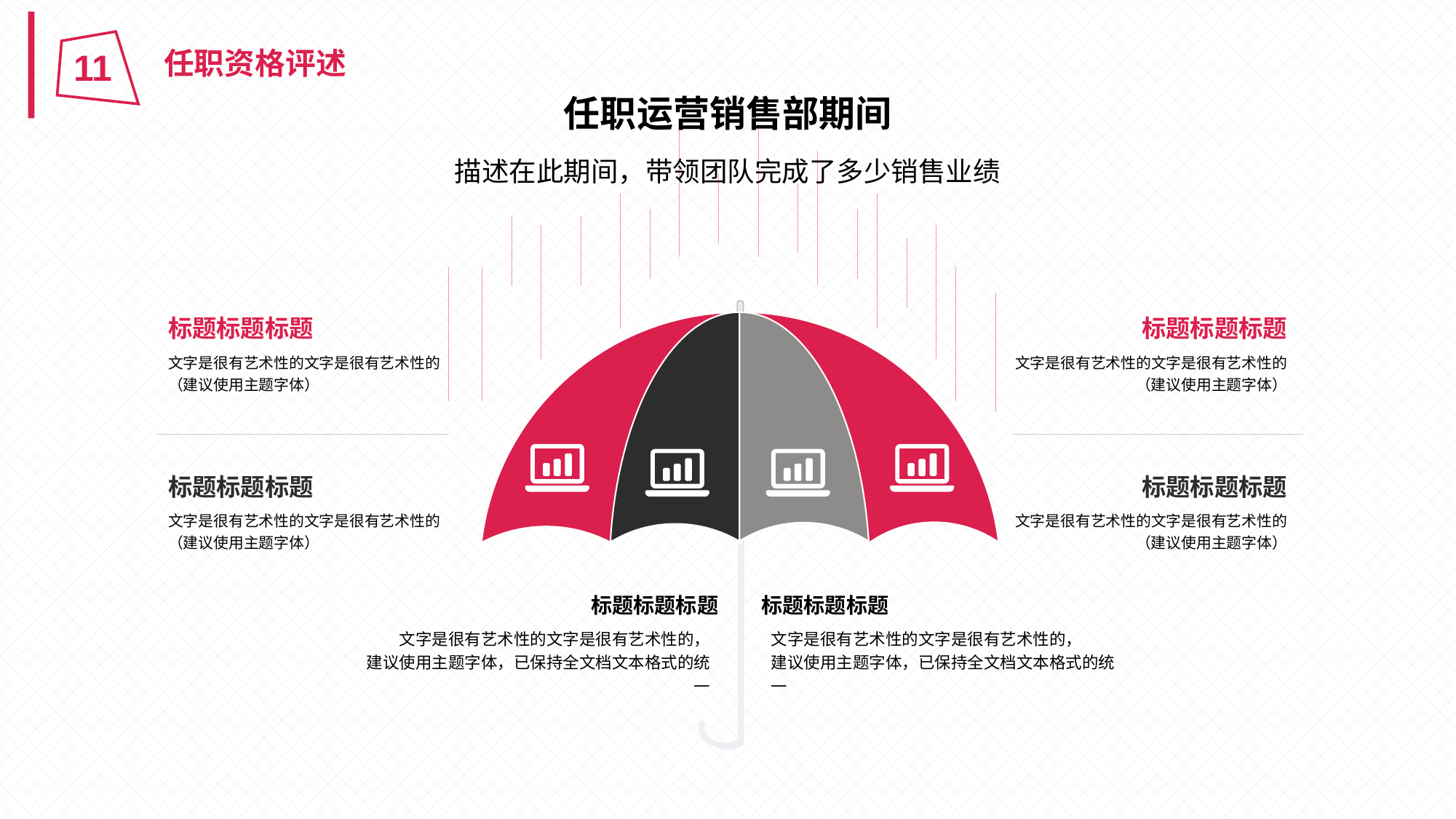

任职资格评述
11
任职运营销售部期间

描述在此期间，带领团队完成了多少销售业绩
标题标题标题
文字是很有艺术性的文字是很有艺术性的
（建议使用主题字体）
标题标题标题
文字是很有艺术性的文字是很有艺术性的
（建议使用主题字体）
标题标题标题
文字是很有艺术性的文字是很有艺术性的
（建议使用主题字体）
标题标题标题
文字是很有艺术性的文字是很有艺术性的
（建议使用主题字体）

标题标题标题
标题标题标题
文字是很有艺术性的文字是很有艺术性的，
建议使用主题字体，已保持全文档文本格式的统一
文字是很有艺术性的文字是很有艺术性的，
建议使用主题字体，已保持全文档文本格式的统一